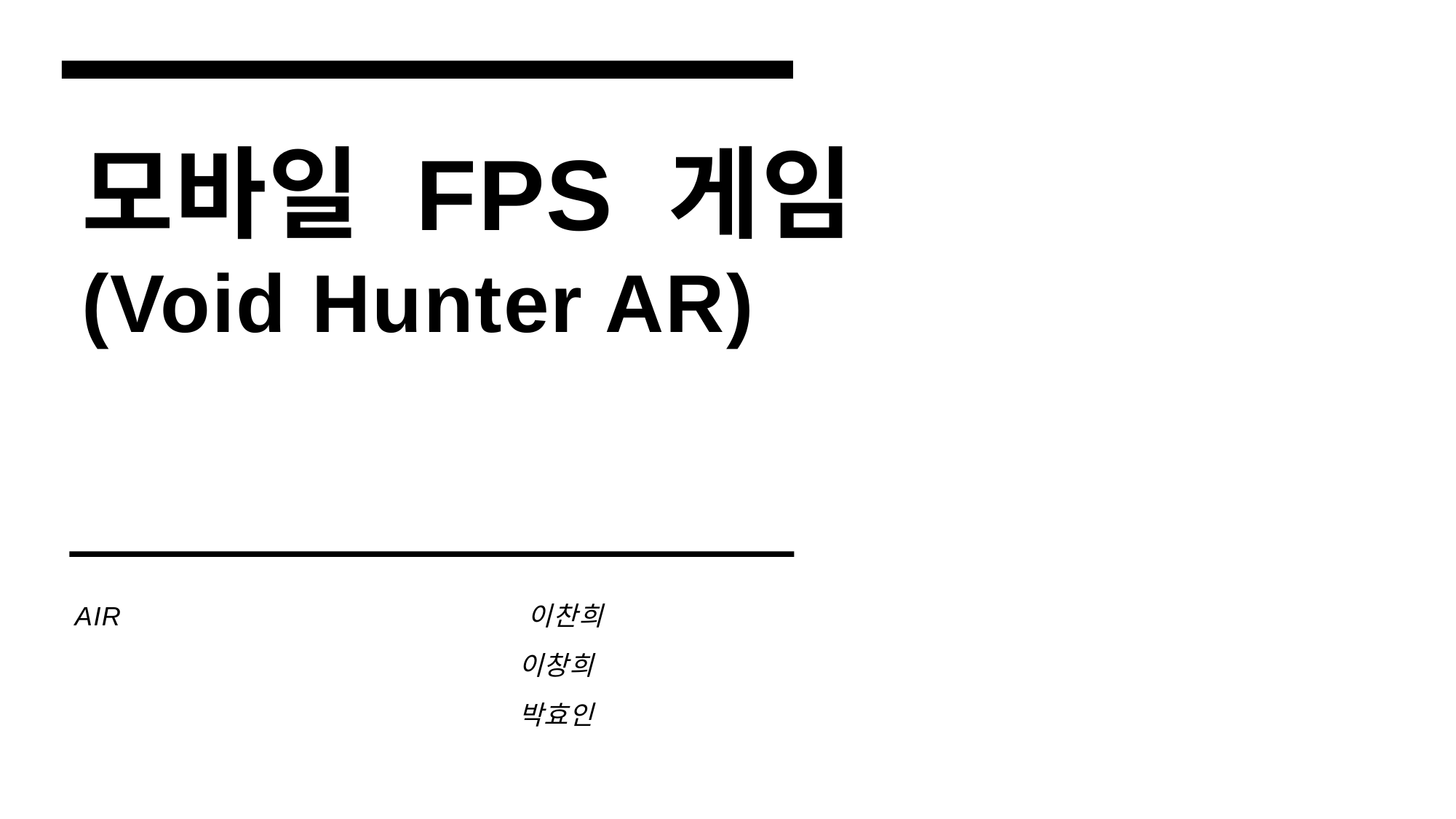

# 모바일 FPS 게임 (Void Hunter AR)

AIR                이찬희
                이창희
                박효인